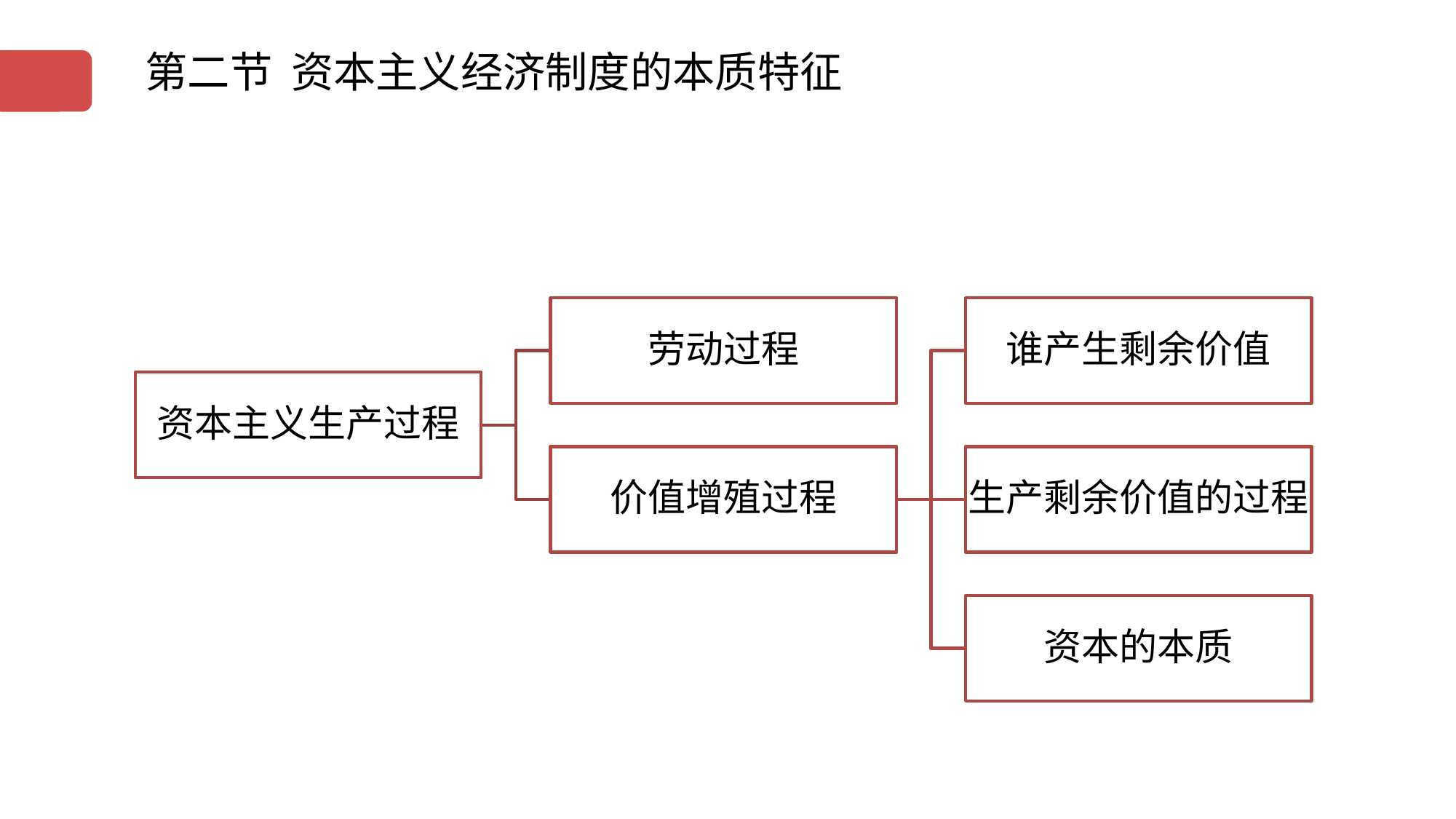

第二节  资本主义经济制度的本质特征
资本主义生产过程
劳动过程
价值增殖过程
谁产生剩余价值
生产剩余价值的过程
资本的本质
150